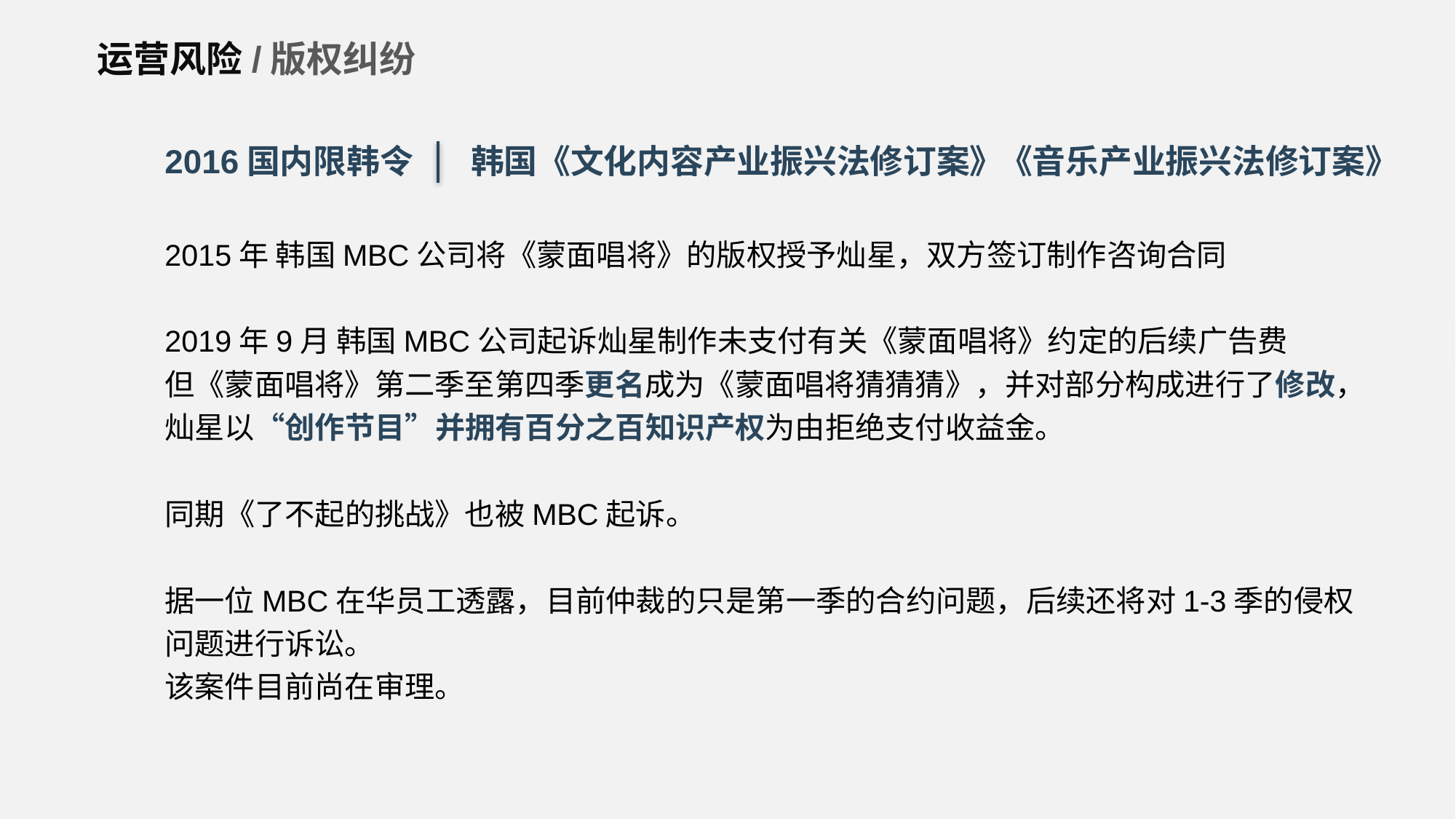

运营风险/版权纠纷
2016国内限韩令
韩国《文化内容产业振兴法修订案》
《音乐产业振兴法修订案》
2015年 韩国MBC公司将《蒙面唱将》的版权授予灿星，双方签订制作咨询合同

2019年9月 韩国MBC公司起诉灿星制作未支付有关《蒙面唱将》约定的后续广告费
但《蒙面唱将》第二季至第四季更名成为《蒙面唱将猜猜猜》，并对部分构成进行了修改，灿星以“创作节目”并拥有百分之百知识产权为由拒绝支付收益金。

同期《了不起的挑战》也被MBC起诉。

据一位MBC在华员工透露，目前仲裁的只是第一季的合约问题，后续还将对1-3季的侵权问题进行诉讼。
该案件目前尚在审理。